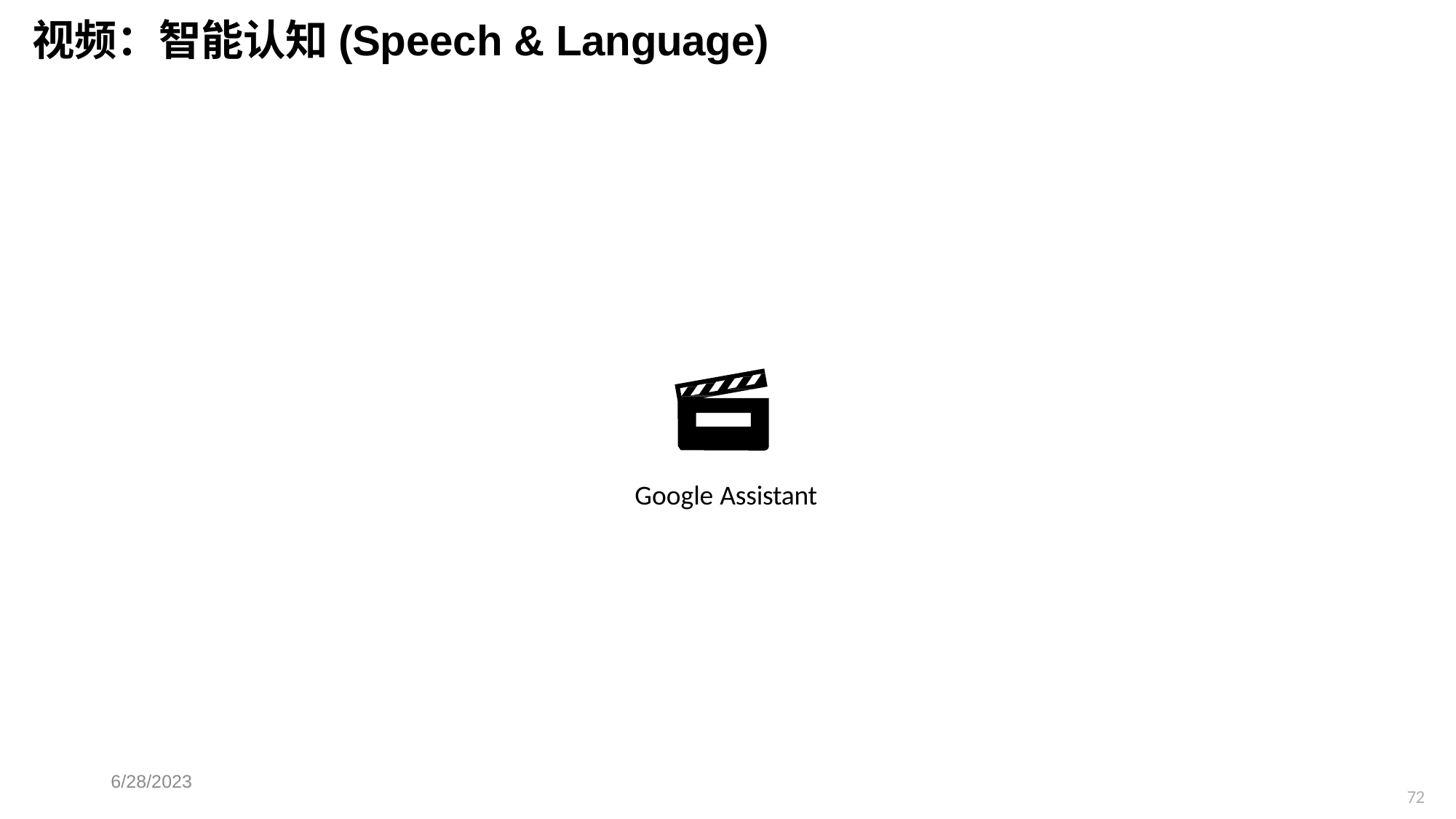

# 视频：智能认知(Speech & Language)

Google Assistant
6/28/2023
72